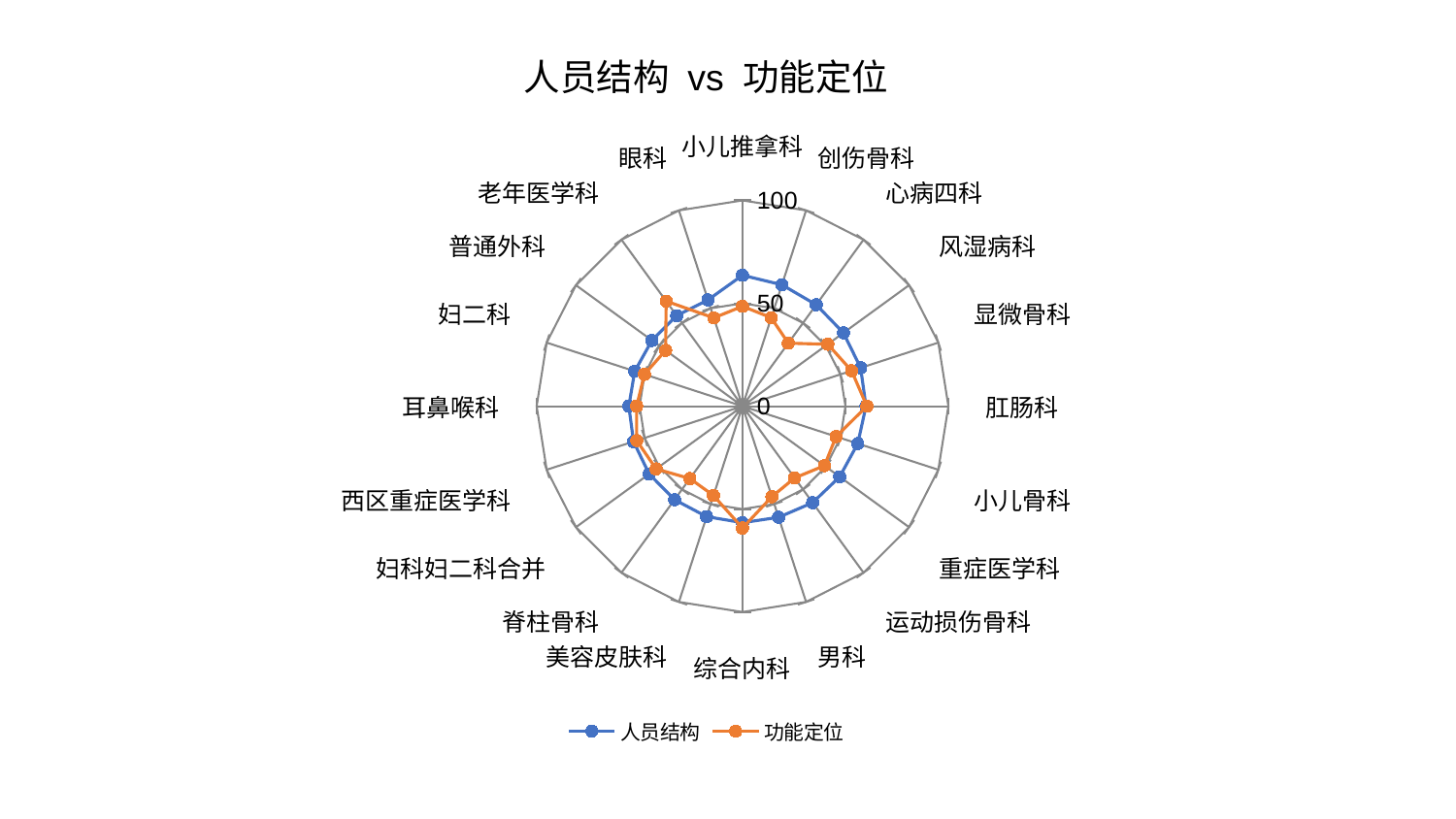

### Chart: 人员结构 vs 功能定位

| Category | 人员结构 | 功能定位 |
|---|---|---|
| 小儿推拿科 | 63.63572737897196 | 48.52934947039279 |
| 创伤骨科 | 62.00498386943001 | 45.21261820248442 |
| 心病四科 | 60.928914582694624 | 37.84864701529326 |
| 风湿病科 | 60.62605525735667 | 51.22120685890077 |
| 显微骨科 | 60.33600592442637 | 55.73022898942876 |
| 肛肠科 | 59.967325807460156 | 60.41752204953606 |
| 小儿骨科 | 58.877600821147254 | 47.82093644176221 |
| 重症医学科 | 58.35768760773981 | 49.18451247168913 |
| 运动损伤骨科 | 57.9542190531595 | 43.10331889188855 |
| 男科 | 56.760091307730185 | 46.24869476862388 |
| 综合内科 | 56.606668909639545 | 59.19155032864072 |
| 美容皮肤科 | 56.41893159721071 | 45.63375235278816 |
| 脊柱骨科 | 56.167012532115805 | 43.48198130926102 |
| 妇科妇二科合并 | 56.05988153488441 | 51.88932134224251 |
| 西区重症医学科 | 55.6625840503063 | 54.04603675498027 |
| 耳鼻喉科 | 55.2158450680807 | 51.42395636954151 |
| 妇二科 | 55.034521368359165 | 50.09327609046199 |
| 普通外科 | 54.38468990036319 | 46.14825295618241 |
| 老年医学科 | 54.38178232989339 | 63.08875986866262 |
| 眼科 | 54.29735164860076 | 45.11806155110549 |
47